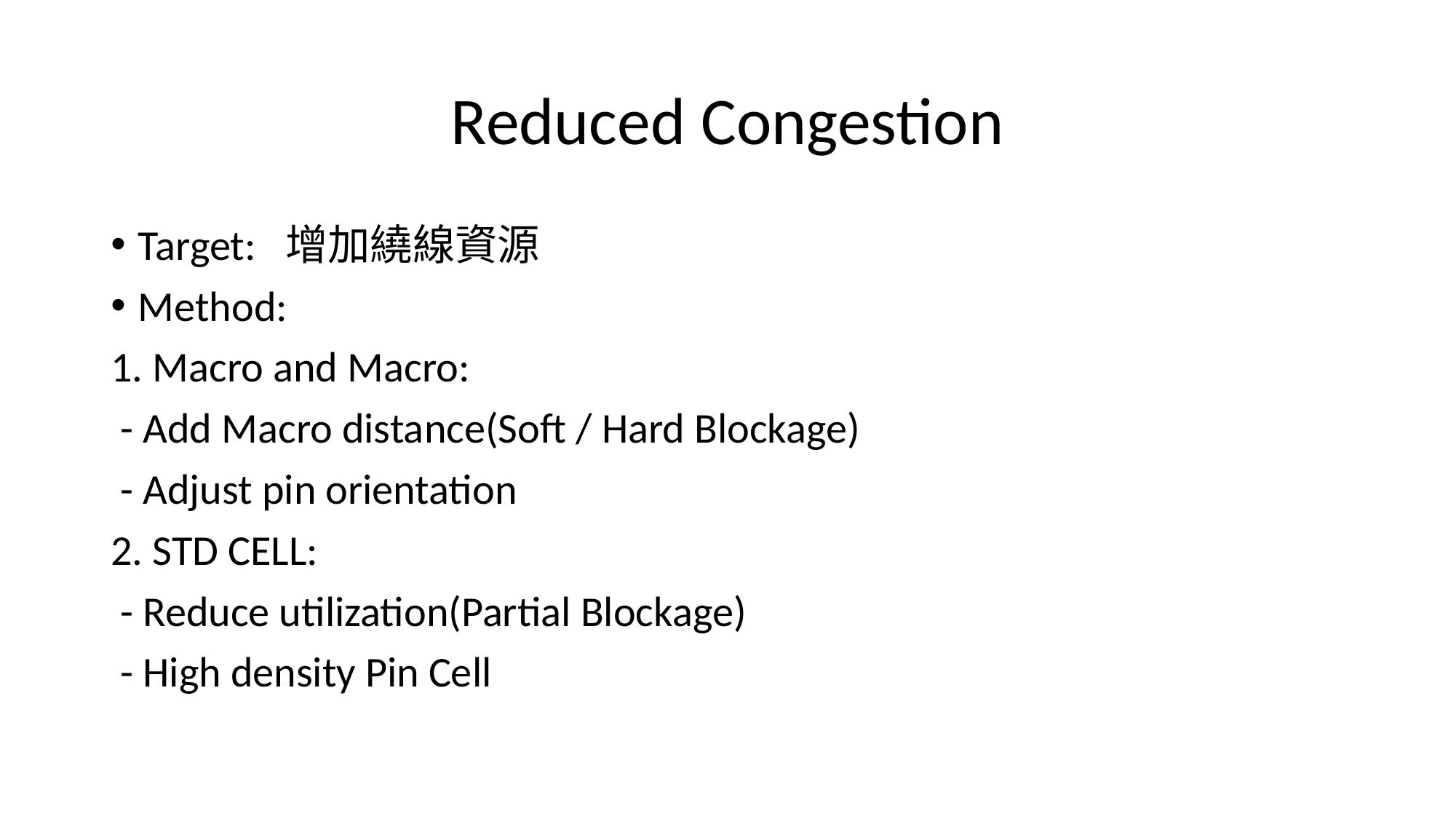

# Reduced Congestion
Target:  增加繞線資源
Method:
1. Macro and Macro:
 - Add Macro distance(Soft / Hard Blockage)
 - Adjust pin orientation
2. STD CELL:
 - Reduce utilization(Partial Blockage)
 - High density Pin Cell